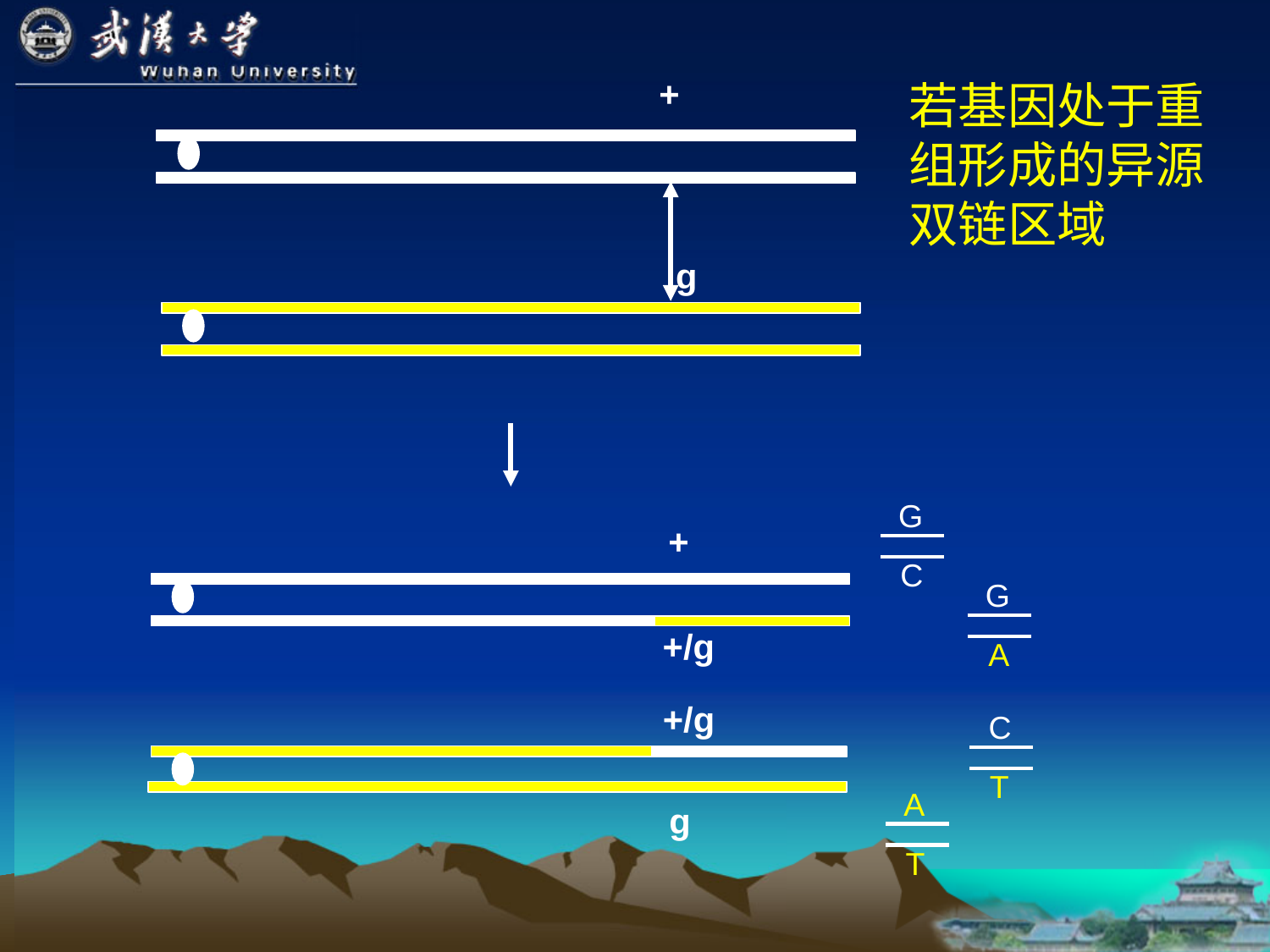

+

若基因处于重组形成的异源双链区域
g

G
C
+
G
A

+/g
+/g
C
T

A
T

g